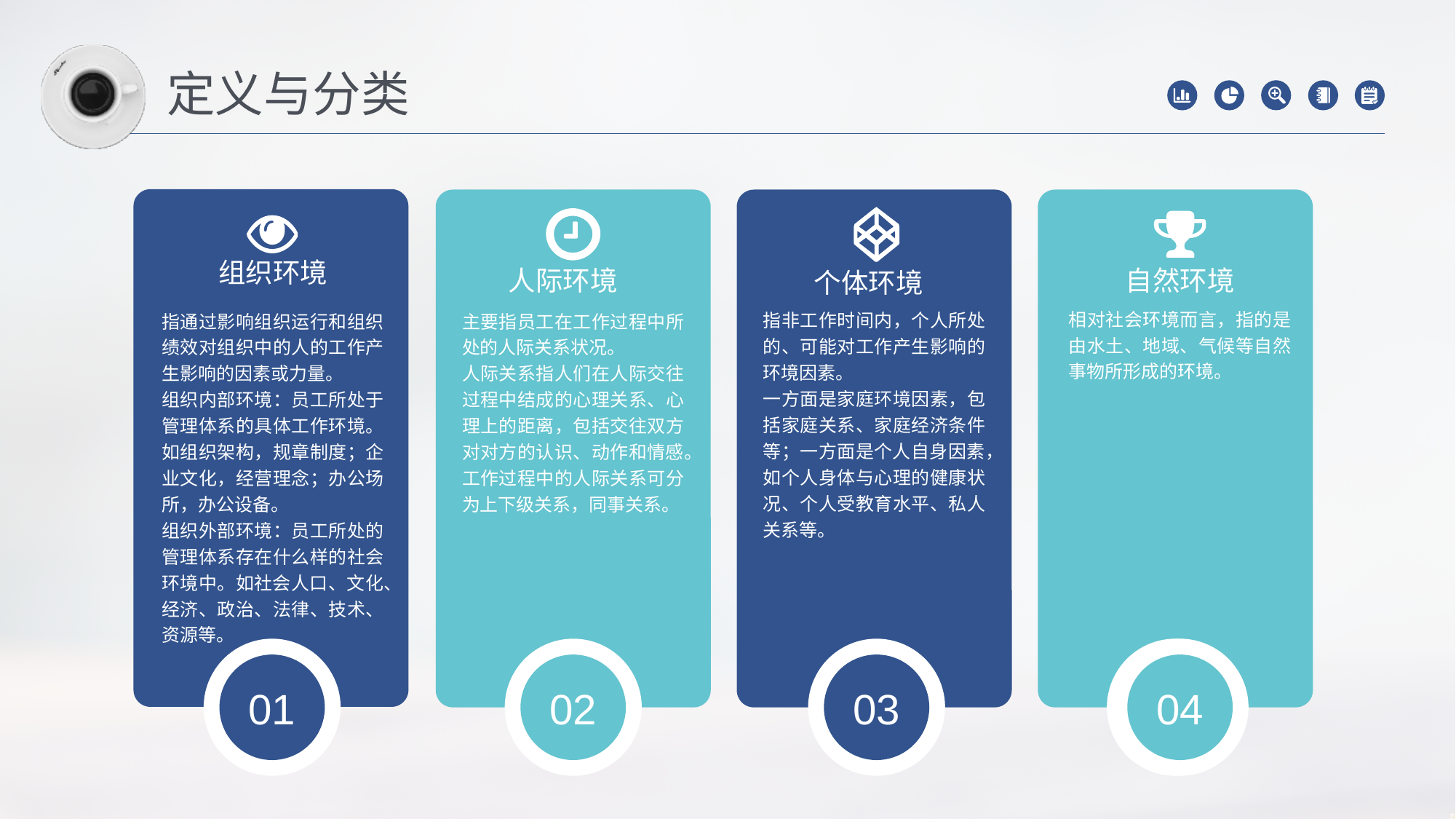

定义与分类

组织环境
指通过影响组织运行和组织绩效对组织中的人的工作产生影响的因素或力量。
组织内部环境：员工所处于管理体系的具体工作环境。如组织架构，规章制度；企业文化，经营理念；办公场所，办公设备。
组织外部环境：员工所处的管理体系存在什么样的社会环境中。如社会人口、文化、经济、政治、法律、技术、资源等。
个体环境
指非工作时间内，个人所处的、可能对工作产生影响的环境因素。
一方面是家庭环境因素，包括家庭关系、家庭经济条件等；一方面是个人自身因素，如个人身体与心理的健康状况、个人受教育水平、私人关系等。
人际环境
主要指员工在工作过程中所处的人际关系状况。
人际关系指人们在人际交往过程中结成的心理关系、心理上的距离，包括交往双方对对方的认识、动作和情感。
工作过程中的人际关系可分为上下级关系，同事关系。
自然环境
相对社会环境而言，指的是由水土、地域、气候等自然事物所形成的环境。

01

04

02

03

04